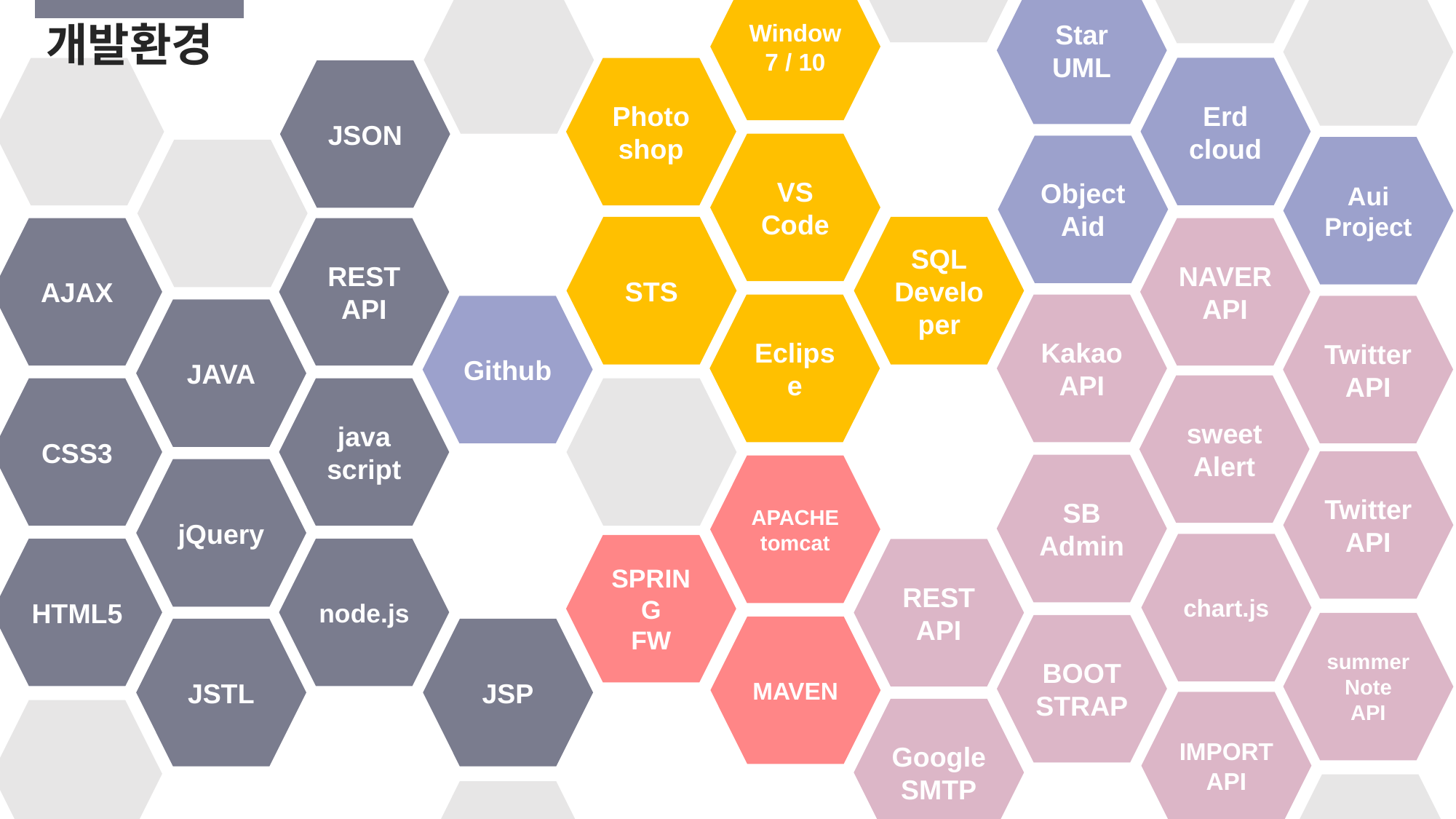

Window
7 / 10
Star
UML

개발환경
Erd
cloud
Photo
shop

JSON
VS
Code
Object
Aid
Aui
Project

PART1
STS Eclipse VSCode Photoshop SQL Developer
Github
java javascript jQuery node.js restAPI mo.js import Google SMTP summerNote API, CSS3 AJAX APACHE tomcat spring framework maven bootstrap SB Admin kakao API, sweetAlert API, chart.js naver API, twitter API, facebook API, jstl, jsp, json HTML 5
Windows 7, Windows 10
Erd cloud, aui project, objectAid, starUML, DBeaver

STS
SQL
Developer
AJAX
REST
API
NAVER
API
Kakao
API
Eclipse
Twitter
API
Github
JAVA
sweet
Alert
CSS3
java
script

Twitter
API
SB
Admin
APACHE
tomcat
jQuery
chart.js
SPRING
FW
HTML5
node.js
REST
API
summer
Note
API
BOOT
STRAP
MAVEN
JSTL
JSP
IMPORT
API
Google
SMTP